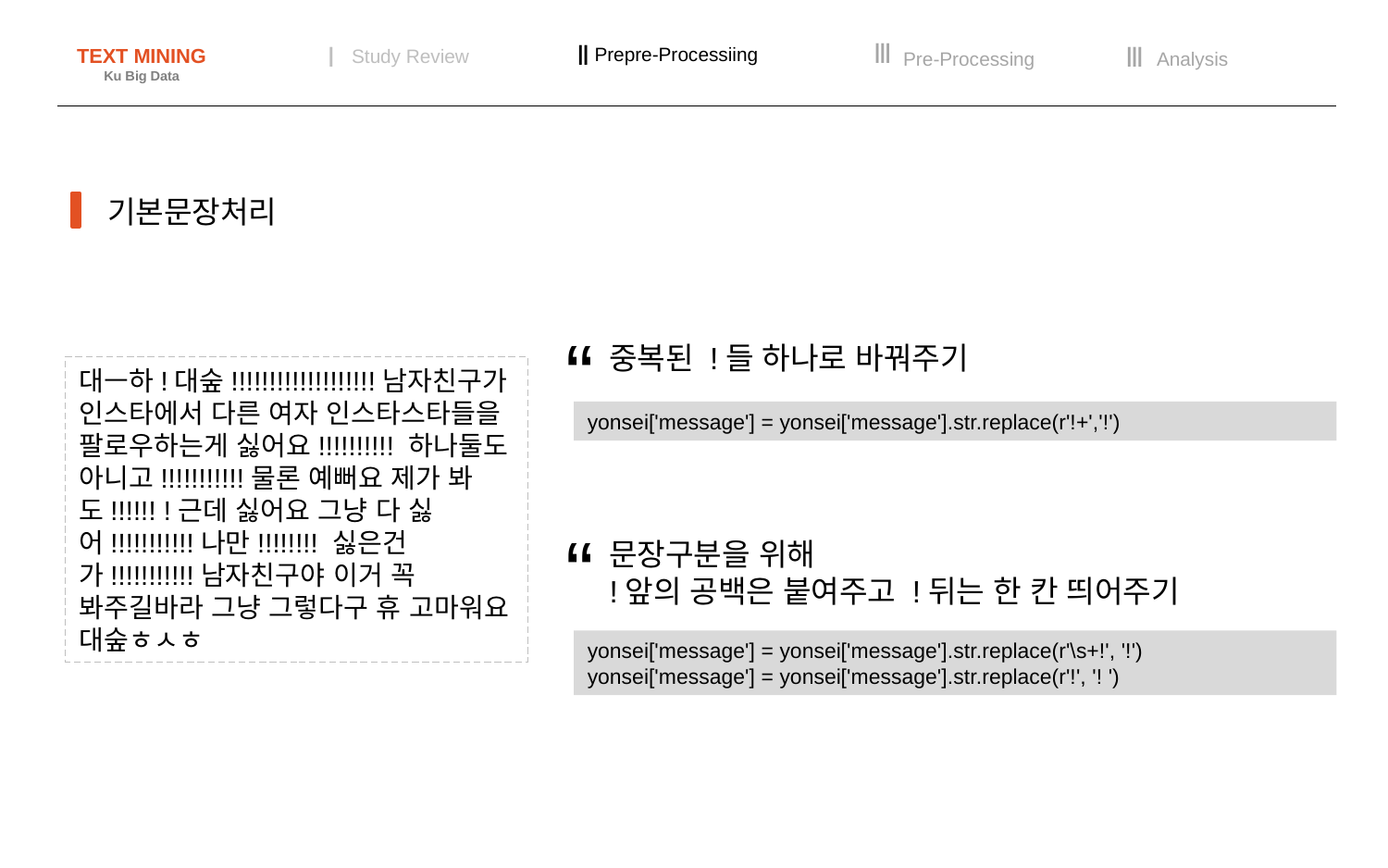

Ⅲ
Pre-Processing
Ⅱ
Prepre-Processiing
Ⅰ
Study Review
Ⅲ
Analysis
TEXT MINING
Ku Big Data
 기본문장처리

“
중복된 !들 하나로 바꿔주기
대ㅡ하!대숲!!!!!!!!!!!!!!!!!!!남자친구가 인스타에서 다른 여자 인스타스타들을 팔로우하는게 싫어요!!!!!!!!!! 하나둘도 아니고!!!!!!!!!!!물론 예뻐요 제가 봐도!!!!!! !근데 싫어요 그냥 다 싫어!!!!!!!!!!!나만!!!!!!!! 싫은건가!!!!!!!!!!!남자친구야 이거 꼭 봐주길바라 그냥 그렇다구 휴 고마워요 대숲ㅎㅅㅎ
yonsei['message'] = yonsei['message'].str.replace(r'!+','!')
“
문장구분을 위해
!앞의 공백은 붙여주고 !뒤는 한 칸 띄어주기
yonsei['message'] = yonsei['message'].str.replace(r'\s+!', '!')
yonsei['message'] = yonsei['message'].str.replace(r'!', '! ')